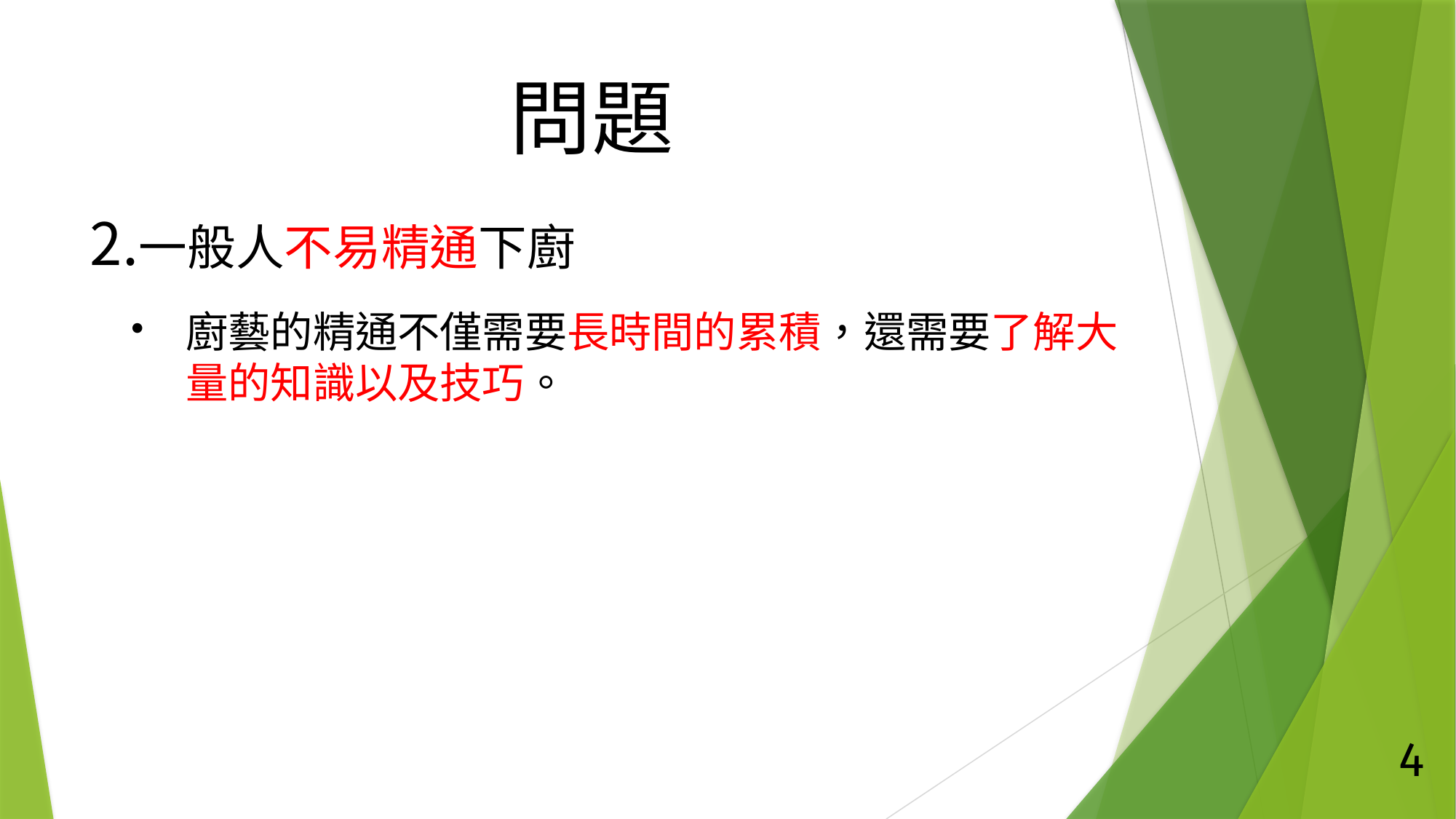

# 問題
一般人不易精通下廚
廚藝的精通不僅需要長時間的累積，還需要了解大量的知識以及技巧。

4